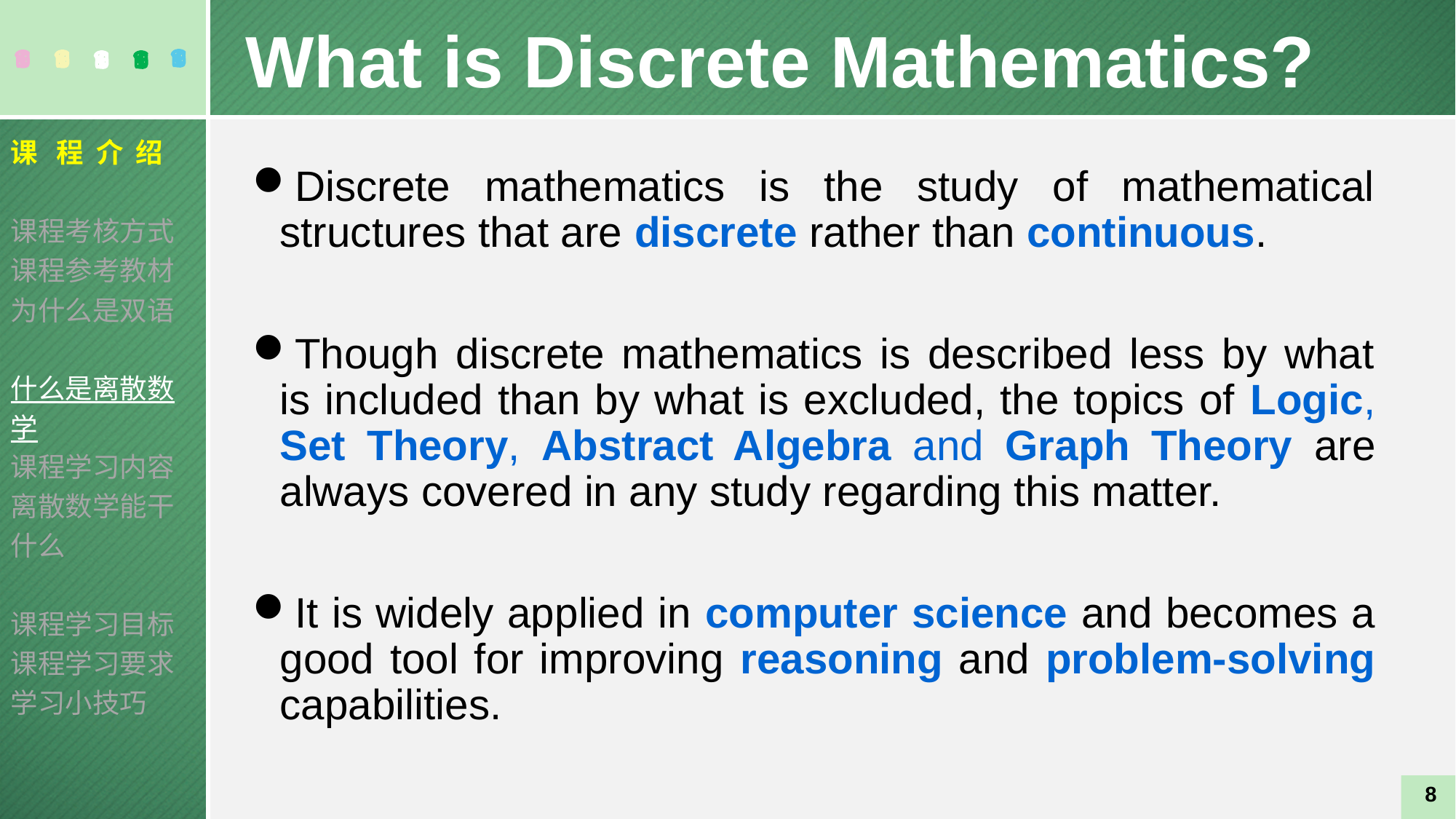

What is Discrete Mathematics?

课   程  介  绍

课程考核方式
课程参考教材
为什么是双语

什么是离散数学
课程学习内容
离散数学能干什么

课程学习目标
课程学习要求
学习小技巧
Discrete mathematics is the study of mathematical structures that are discrete rather than continuous.

Though discrete mathematics is described less by what is included than by what is excluded, the topics of Logic, Set Theory, Abstract Algebra and Graph Theory are always covered in any study regarding this matter.

It is widely applied in computer science and becomes a good tool for improving reasoning and problem-solving capabilities.
8